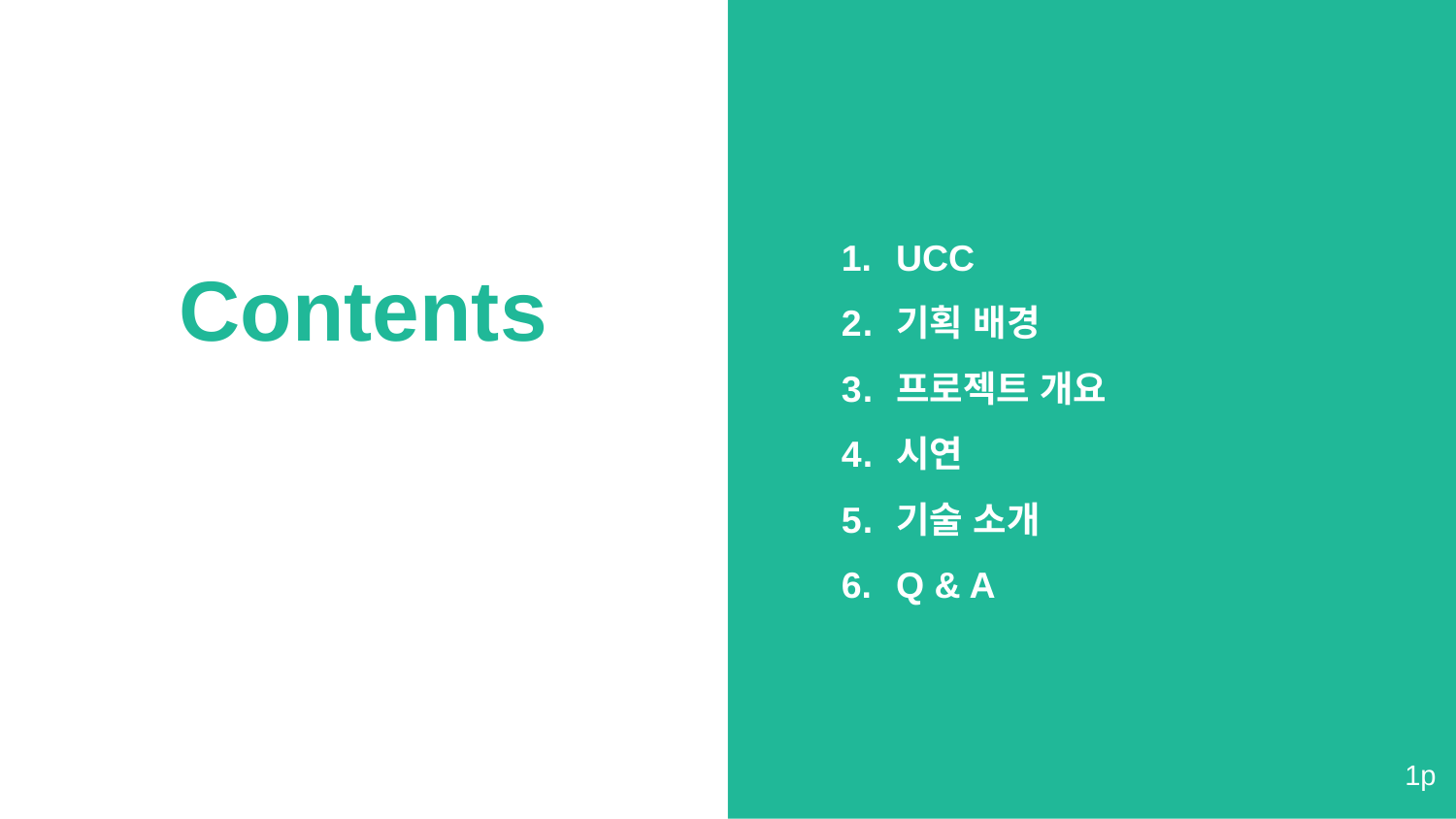

UCC
기획 배경
프로젝트 개요
시연
기술 소개
Q & A
# Contents
  1p